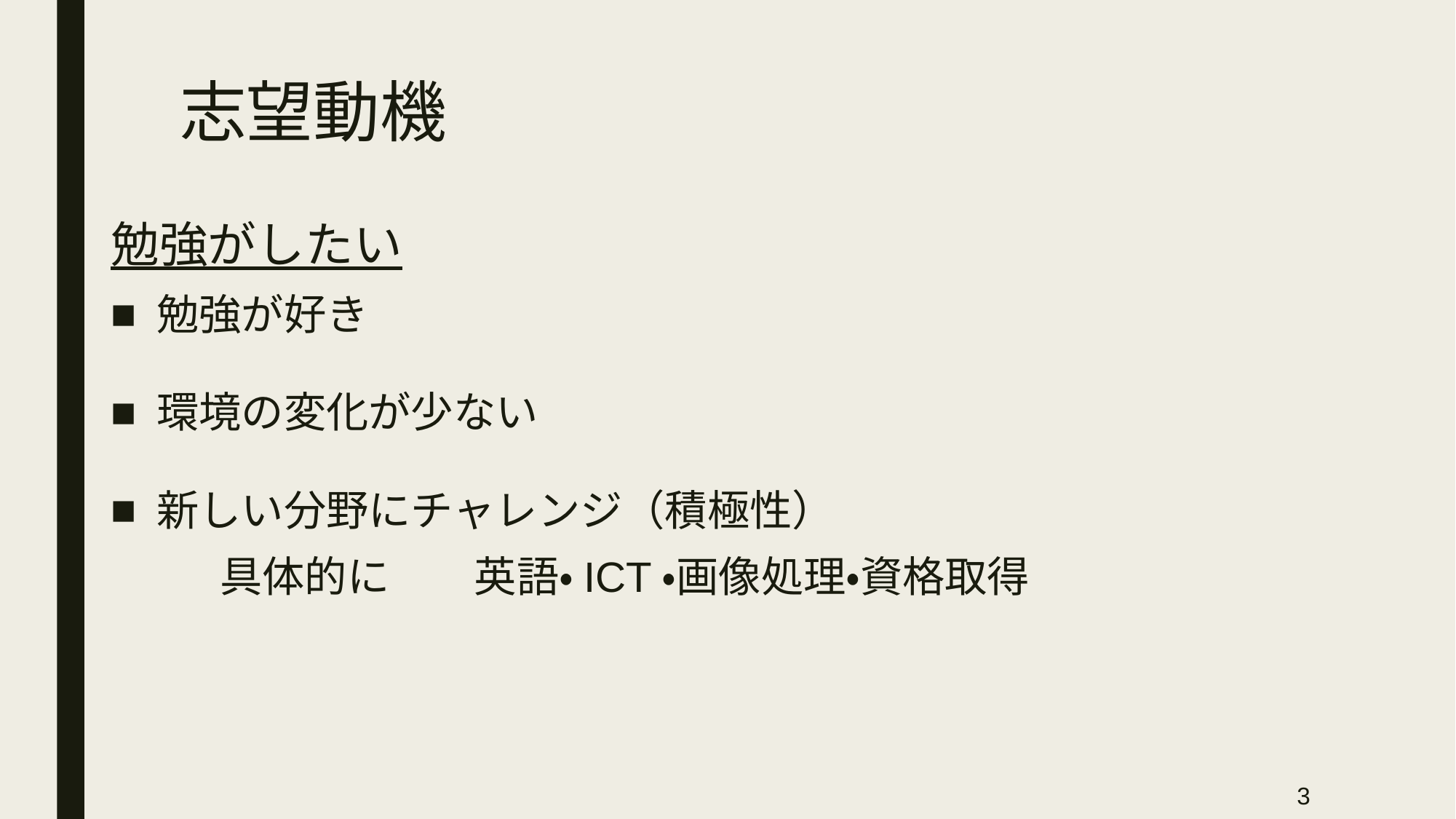

# 志望動機
勉強がしたい
勉強が好き

環境の変化が少ない

新しい分野にチャレンジ（積極性）
	具体的に　　英語・ICT・画像処理・資格取得

3